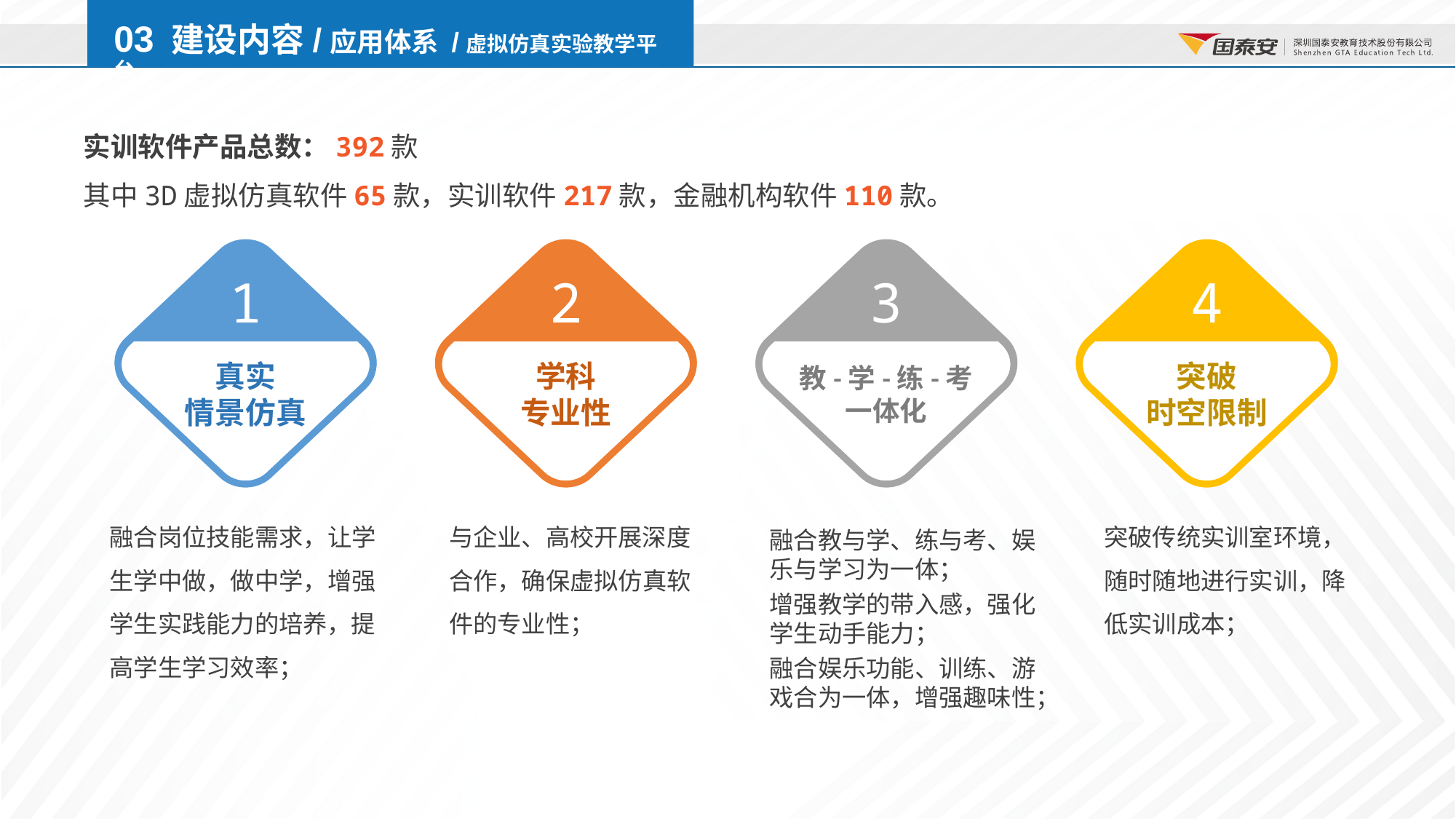

03 建设内容/应用体系 /虚拟仿真实验教学平台
实训软件产品总数：392款
其中3D虚拟仿真软件65款，实训软件217款，金融机构软件110款。
1
2
3
4
真实
情景仿真
学科
专业性
教-学-练-考
一体化
突破
时空限制
融合岗位技能需求，让学生学中做，做中学，增强学生实践能力的培养，提高学生学习效率；
与企业、高校开展深度合作，确保虚拟仿真软件的专业性；
突破传统实训室环境，随时随地进行实训，降低实训成本；

融合教与学、练与考、娱乐与学习为一体；
增强教学的带入感，强化学生动手能力；
融合娱乐功能、训练、游戏合为一体，增强趣味性；